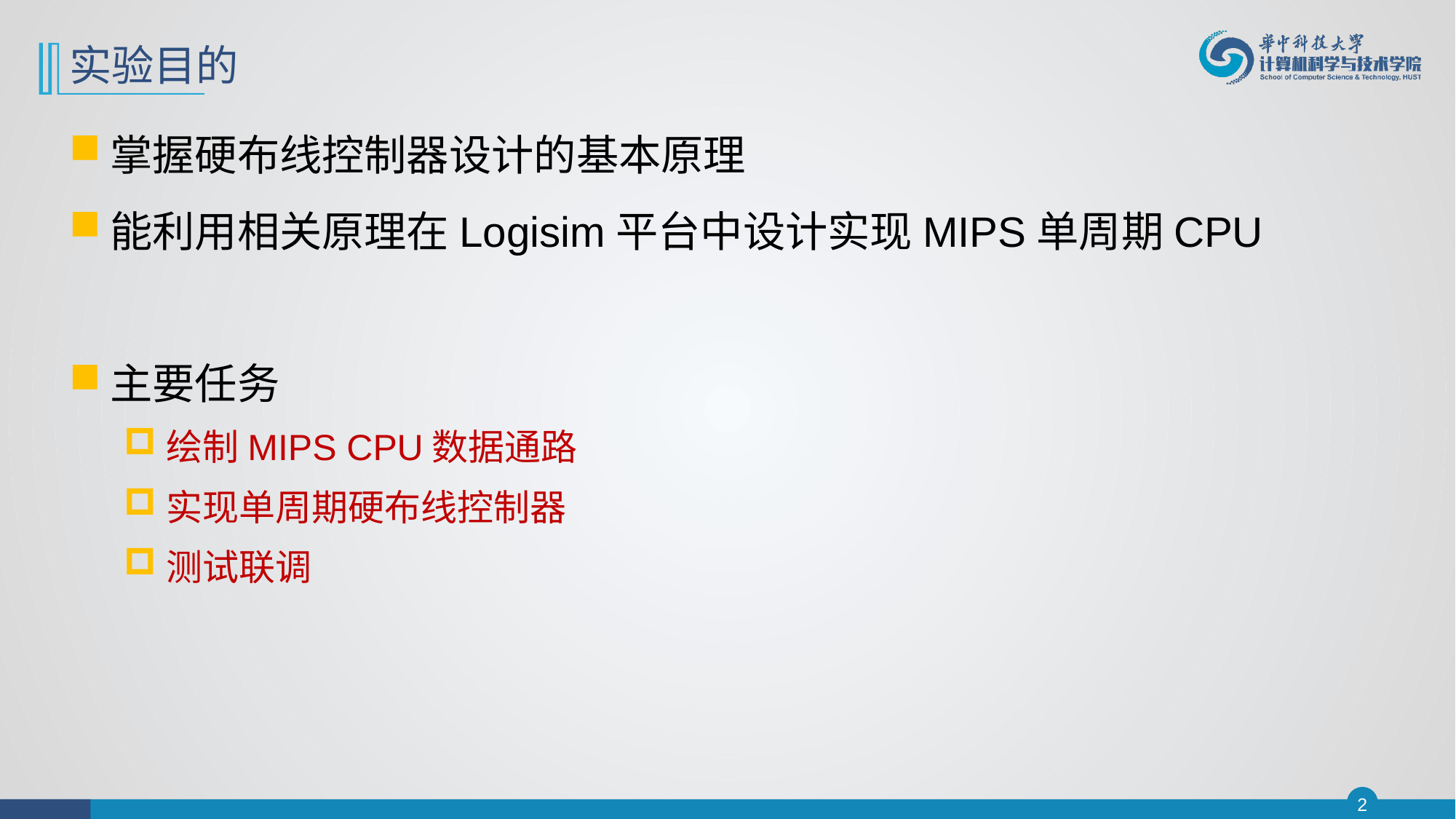

# 实验目的
掌握硬布线控制器设计的基本原理
能利用相关原理在Logisim平台中设计实现MIPS单周期CPU

主要任务
绘制MIPS CPU数据通路
实现单周期硬布线控制器
测试联调